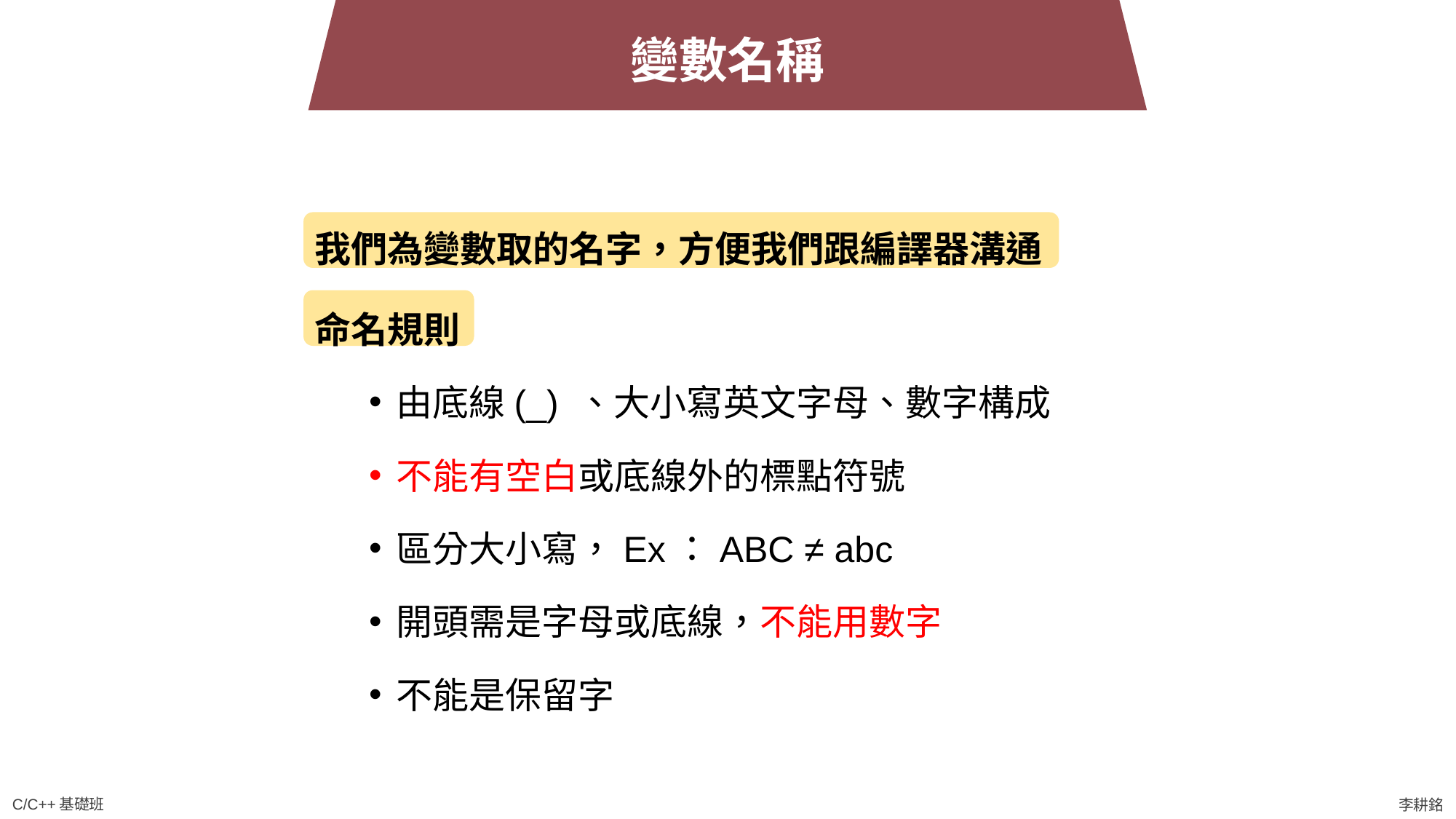

變數名稱
我們為變數取的名字，方便我們跟編譯器溝通
命名規則
由底線(_) 、大小寫英文字母、數字構成
不能有空白或底線外的標點符號
區分大小寫，Ex：ABC ≠ abc
開頭需是字母或底線，不能用數字
不能是保留字

C/C++基礎班
李耕銘